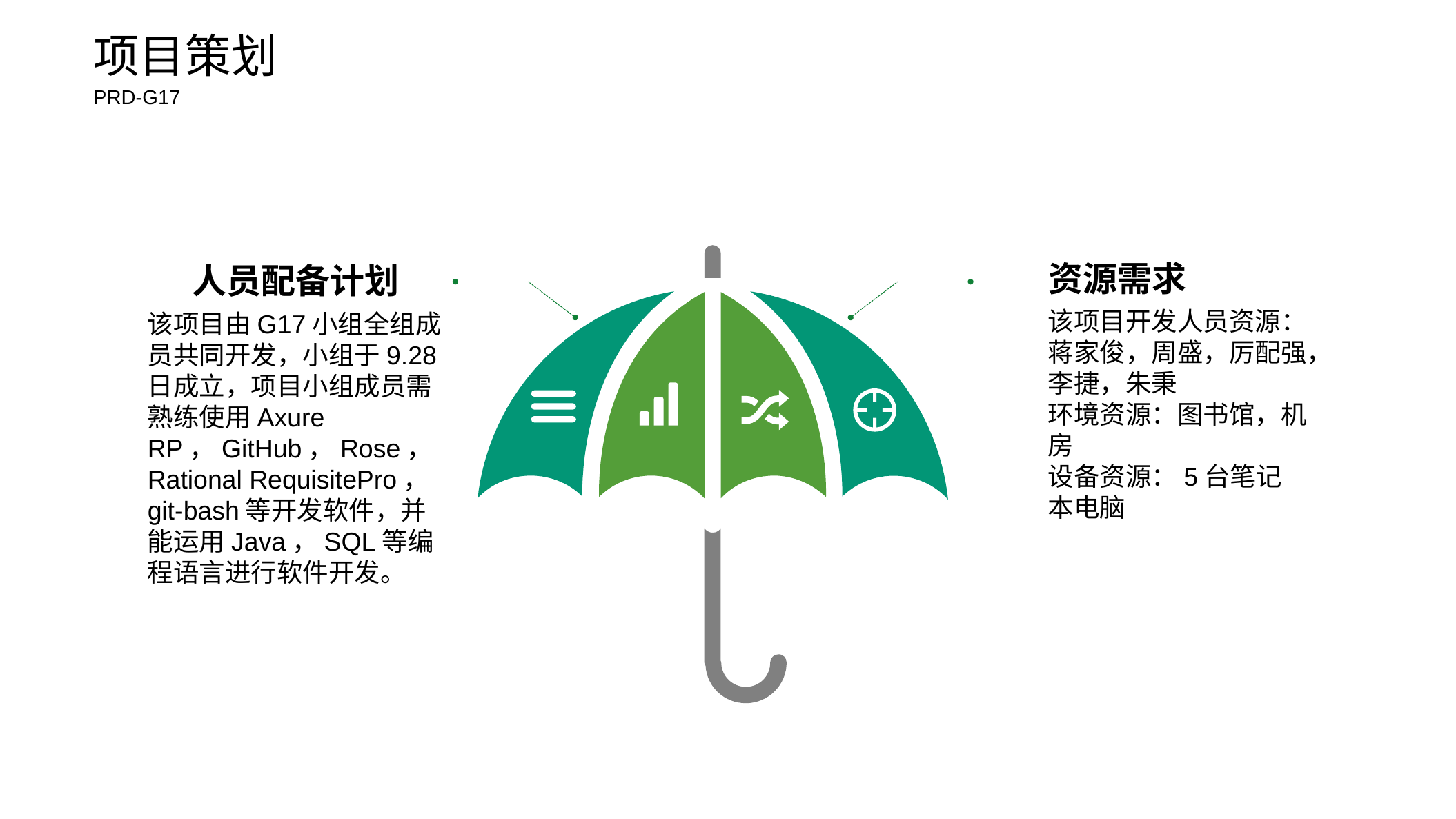

项目策划
PRD-G17

资源需求
人员配备计划
该项目开发人员资源：蒋家俊，周盛，厉配强，李捷，朱秉
环境资源：图书馆，机房
设备资源：5台笔记本电脑
该项目由G17小组全组成员共同开发，小组于9.28日成立，项目小组成员需熟练使用Axure RP，GitHub，Rose，Rational RequisitePro，git-bash等开发软件，并能运用Java，SQL等编程语言进行软件开发。